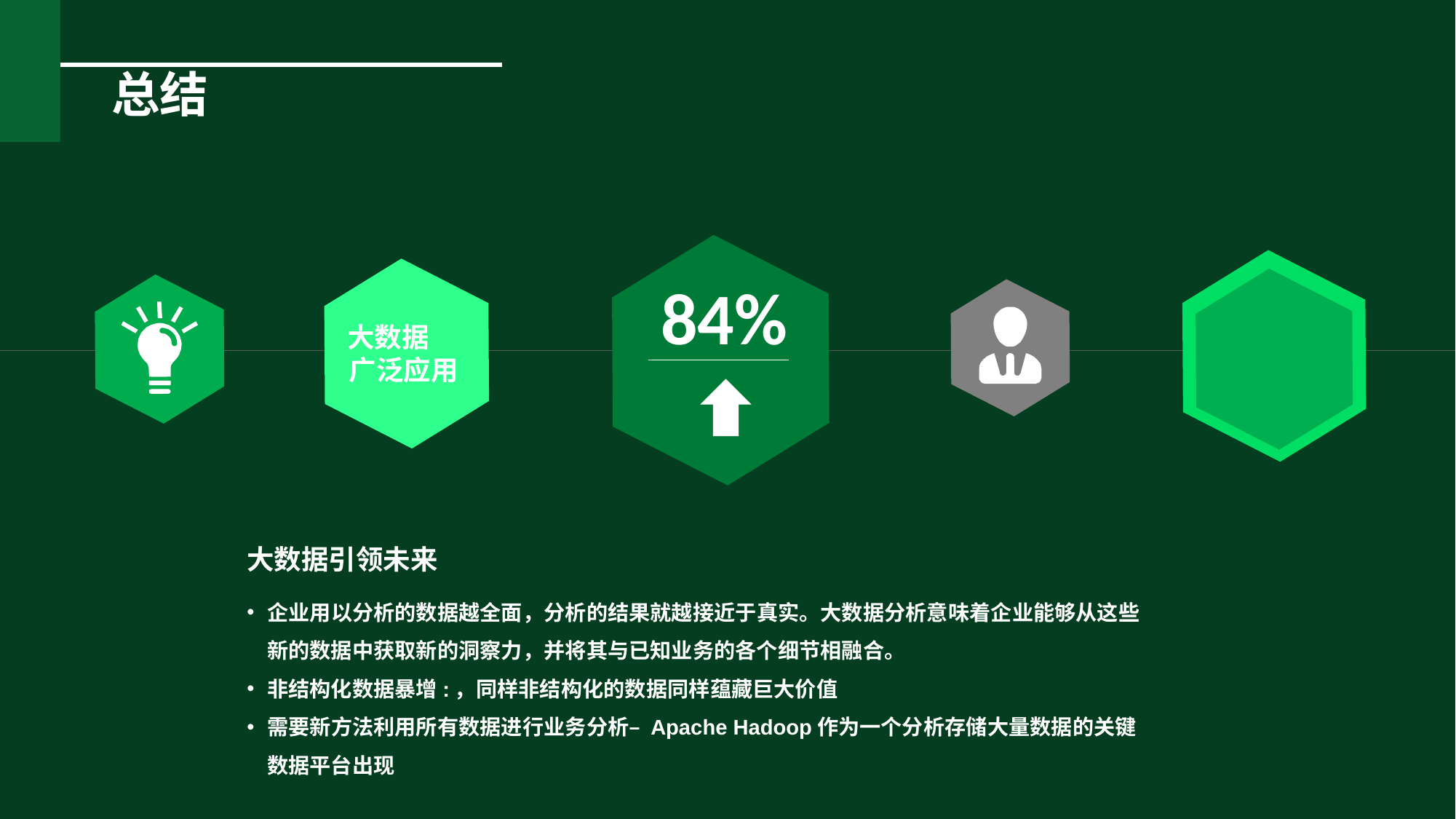

# 总结

84%

大数据      广泛应用

大数据引领未来
企业用以分析的数据越全面，分析的结果就越接近于真实。大数据分析意味着企业能够从这些新的数据中获取新的洞察力，并将其与已知业务的各个细节相融合。
非结构化数据暴增:，同样非结构化的数据同样蕴藏巨大价值
需要新方法利用所有数据进行业务分析– Apache Hadoop作为一个分析存储大量数据的关键数据平台出现